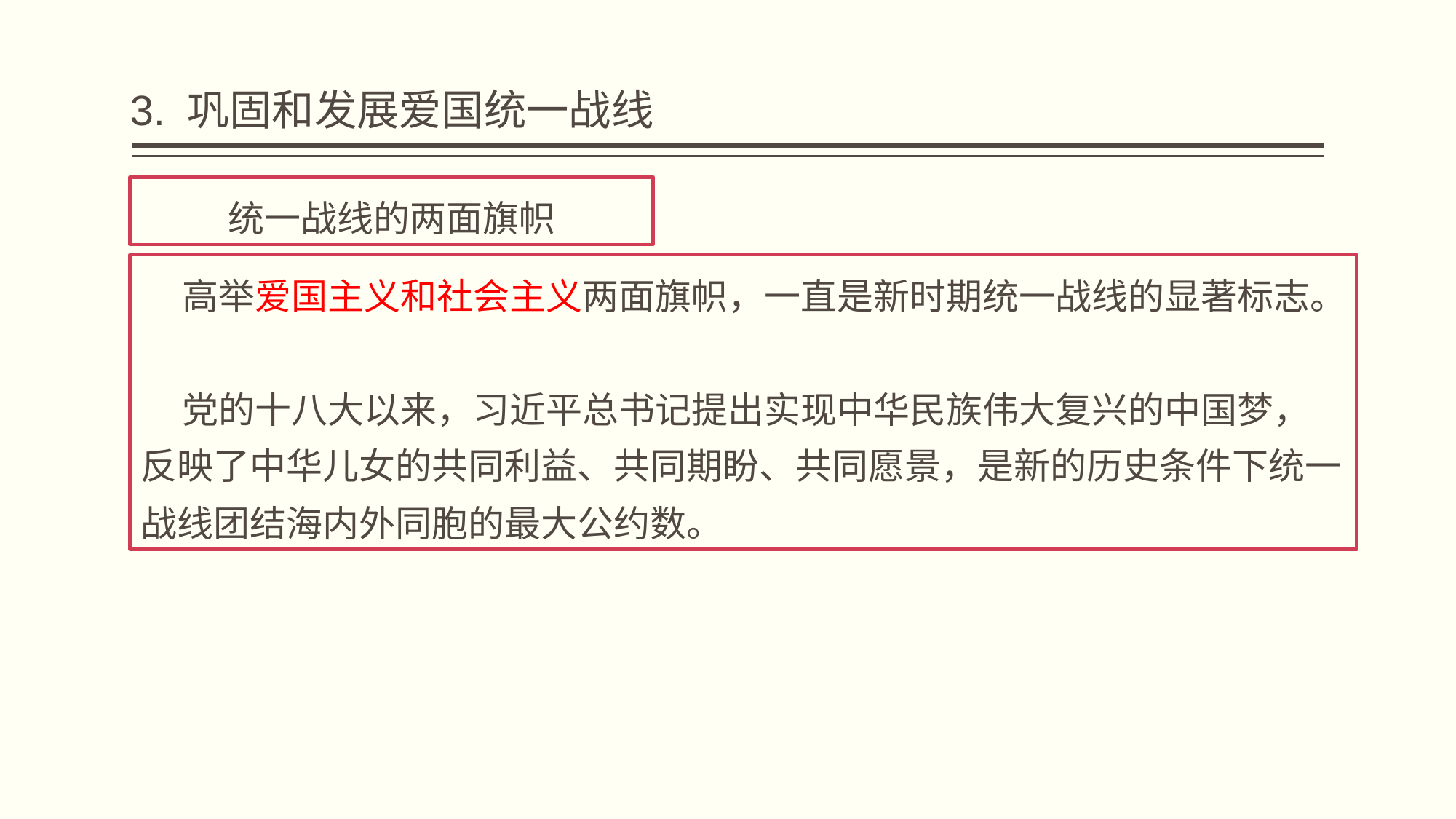

3. 巩固和发展爱国统一战线
统一战线的两面旗帜
    高举爱国主义和社会主义两面旗帜，一直是新时期统一战线的显著标志。
    党的十八大以来，习近平总书记提出实现中华民族伟大复兴的中国梦，反映了中华儿女的共同利益、共同期盼、共同愿景，是新的历史条件下统一战线团结海内外同胞的最大公约数。